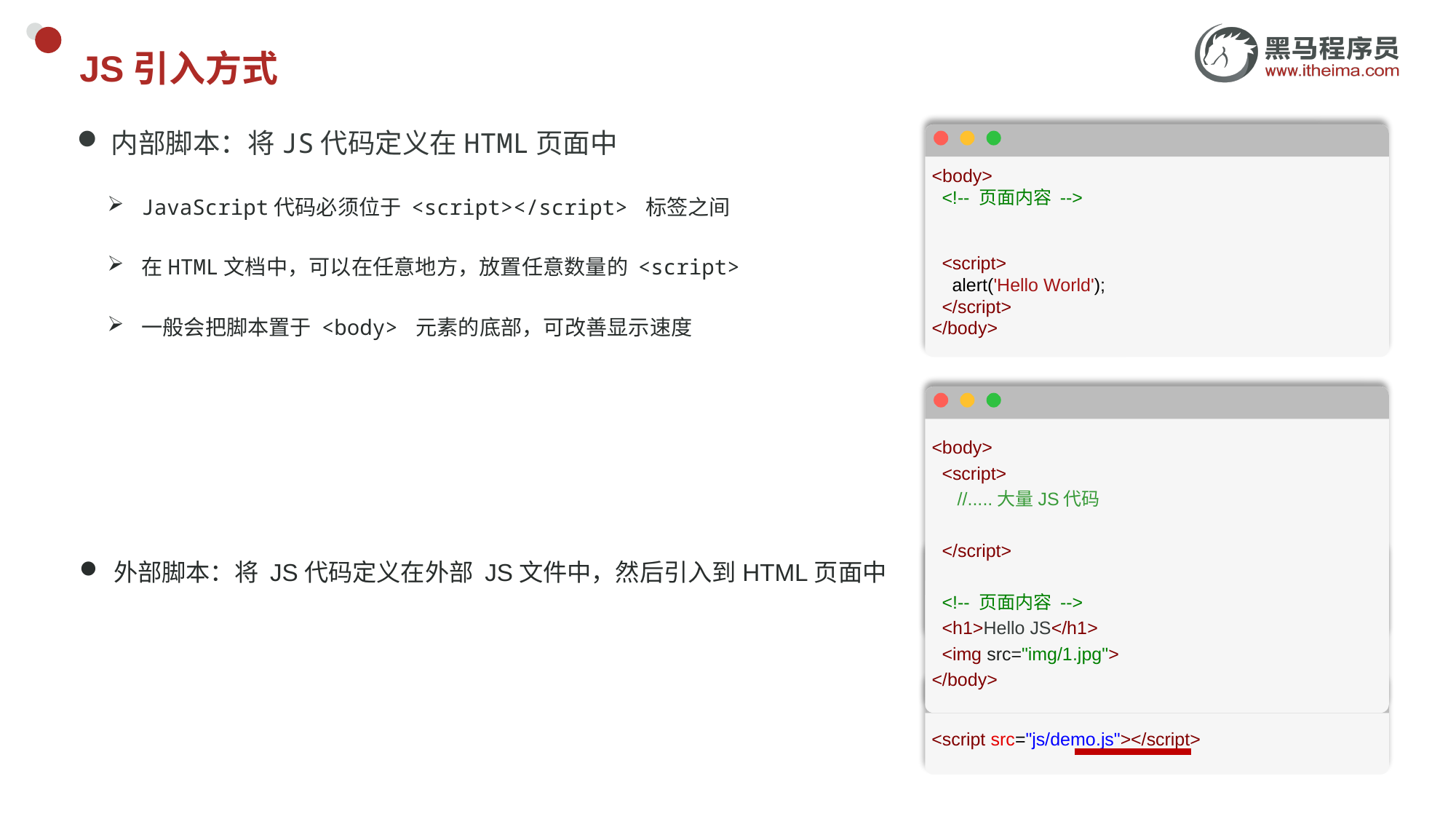

# JS引入方式
内部脚本：将JS代码定义在HTML页面中
JavaScript代码必须位于 <script></script> 标签之间
在HTML文档中，可以在任意地方，放置任意数量的 <script>
一般会把脚本置于 <body> 元素的底部，可改善显示速度
<body>
  <!-- 页面内容 -->

  <script>
    alert('Hello World');
  </script>
</body>

<body>
  <script>
     //.....大量JS代码

  </script>

  <!-- 页面内容 -->
  <h1>Hello JS</h1>
  <img src="img/1.jpg">
</body>

外部脚本：将 JS代码定义在外部 JS文件中，然后引入到HTML页面中
demo.js
alert('Hello World');

<script src="js/demo.js"></script>